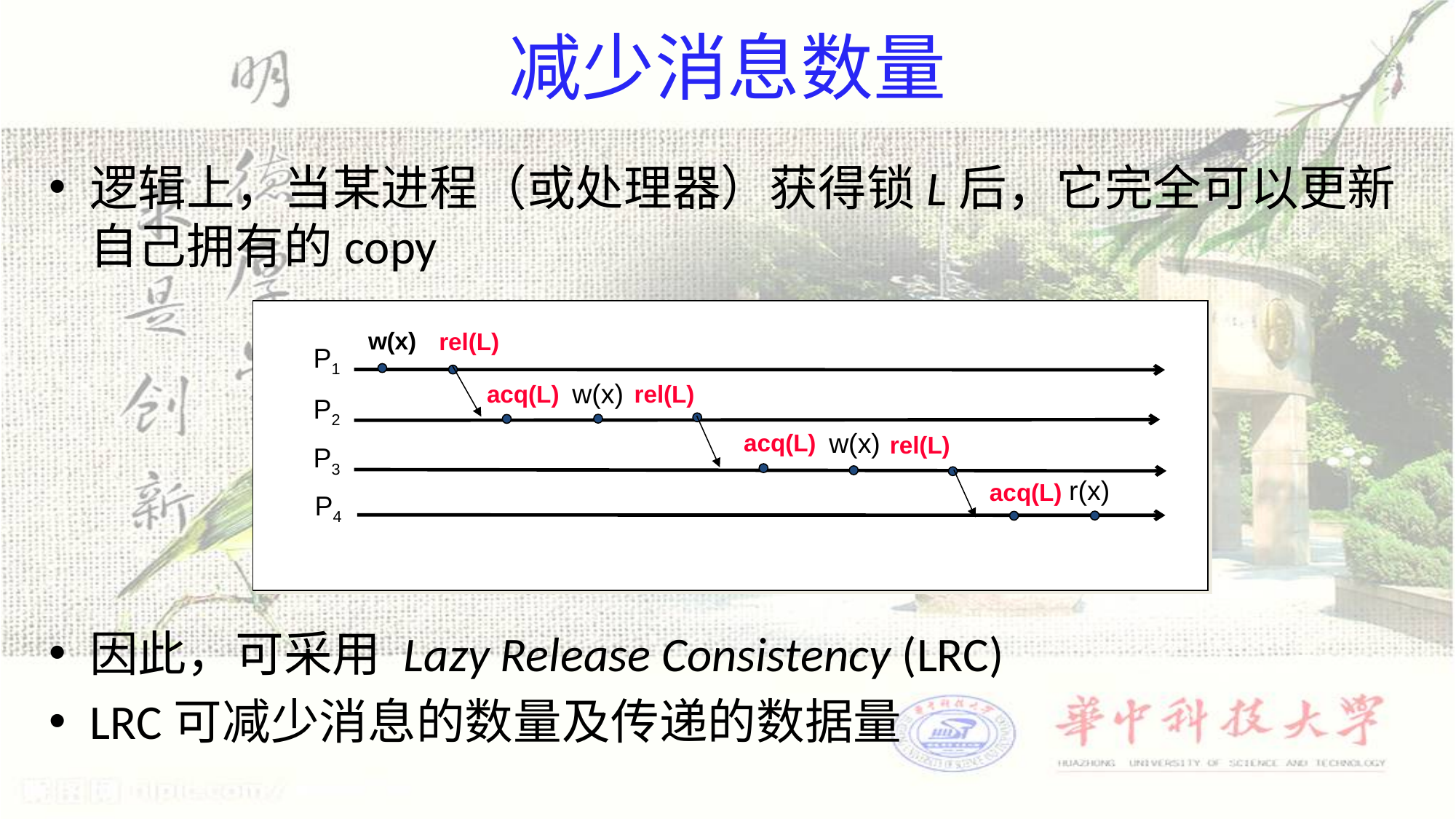

# 减少消息数量
逻辑上，当某进程（或处理器）获得锁L后，它完全可以更新自己拥有的copy

因此，可采用 Lazy Release Consistency (LRC)
LRC可减少消息的数量及传递的数据量

w(x)
rel(L)
P1

w(x)
acq(L)
rel(L)
P2

w(x)
acq(L)
rel(L)
P3

r(x)

acq(L)
P4